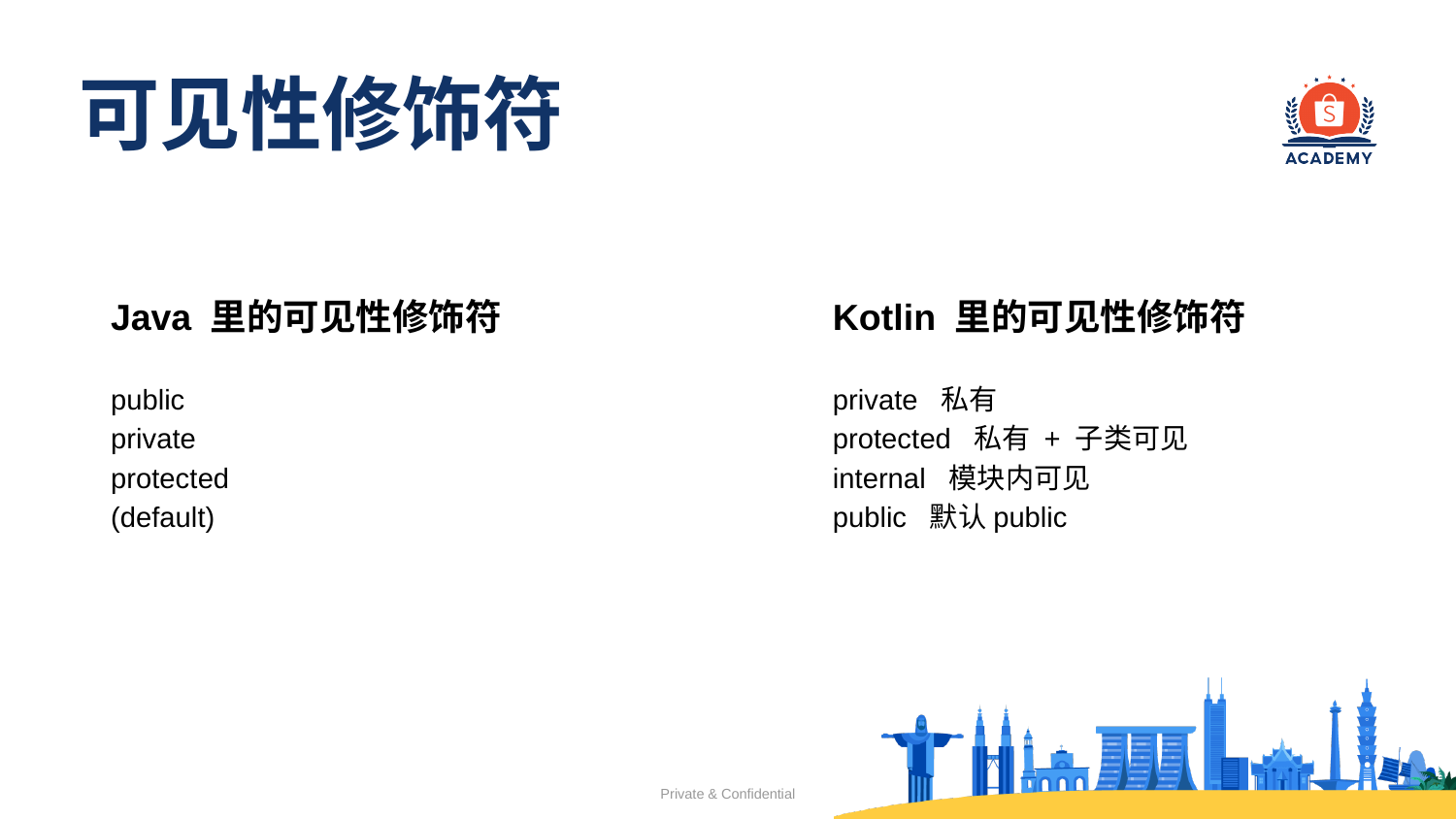

# 可见性修饰符
Java 里的可见性修饰符

public
private
protected
(default)
Kotlin 里的可见性修饰符

private  私有
protected  私有 + 子类可见
internal  模块内可见
public  默认public